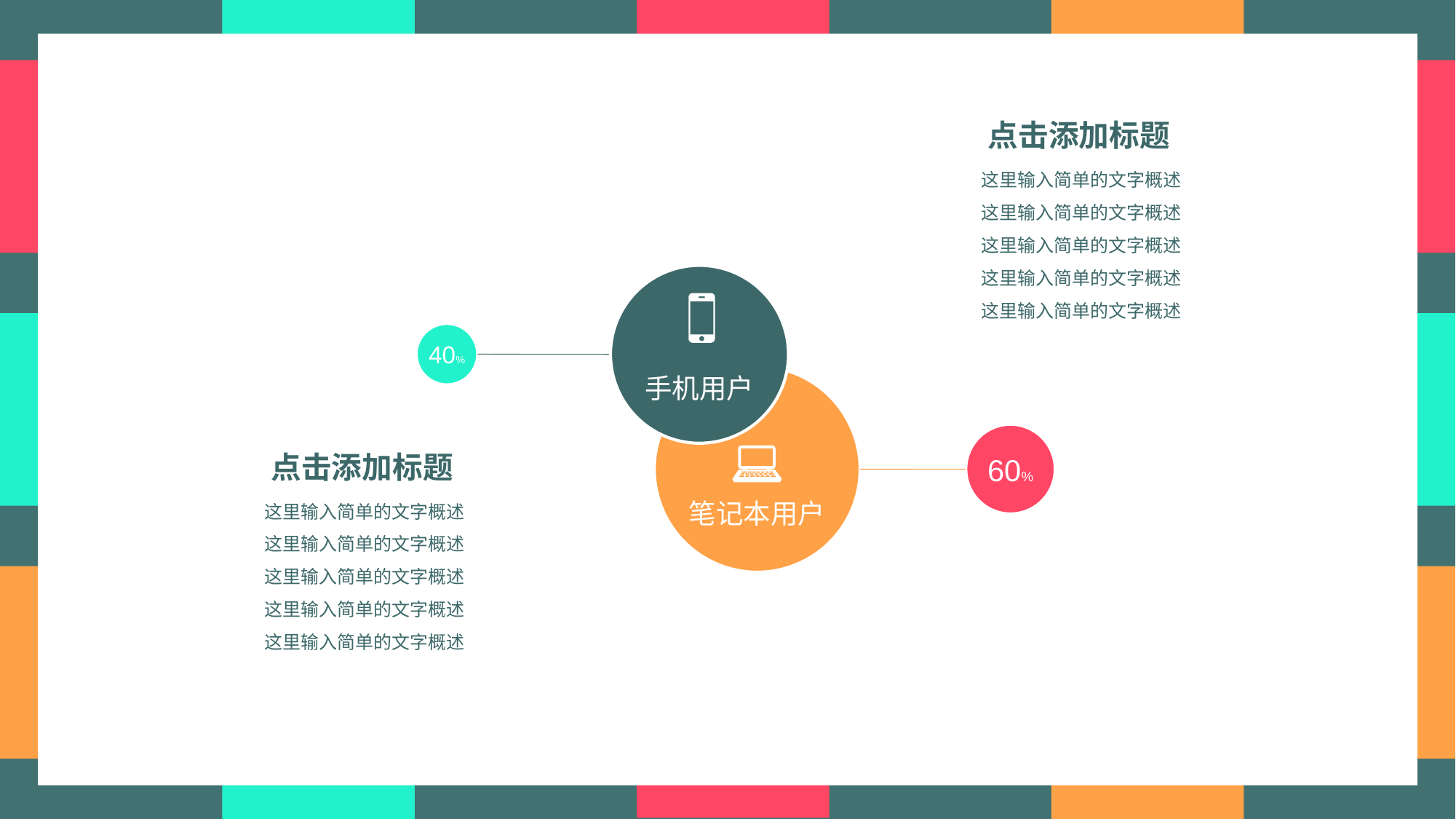

点击添加标题
这里输入简单的文字概述
这里输入简单的文字概述
这里输入简单的文字概述
这里输入简单的文字概述
这里输入简单的文字概述
手机用户

40%
笔记本用户
60%
点击添加标题

这里输入简单的文字概述
这里输入简单的文字概述
这里输入简单的文字概述
这里输入简单的文字概述
这里输入简单的文字概述